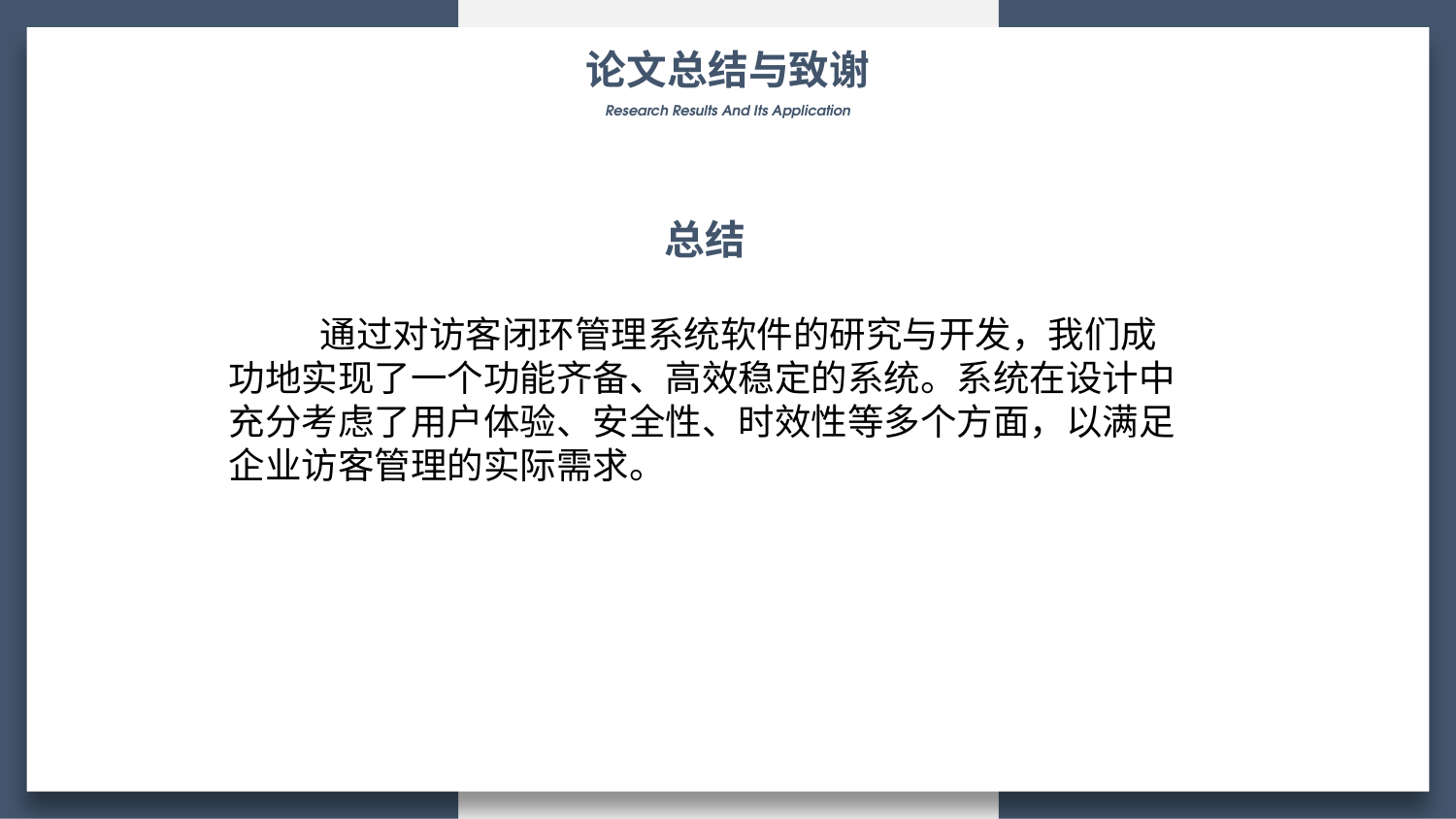

论文总结与致谢
Research Results And Its Application
总结
          通过对访客闭环管理系统软件的研究与开发，我们成功地实现了一个功能齐备、高效稳定的系统。系统在设计中充分考虑了用户体验、安全性、时效性等多个方面，以满足企业访客管理的实际需求。